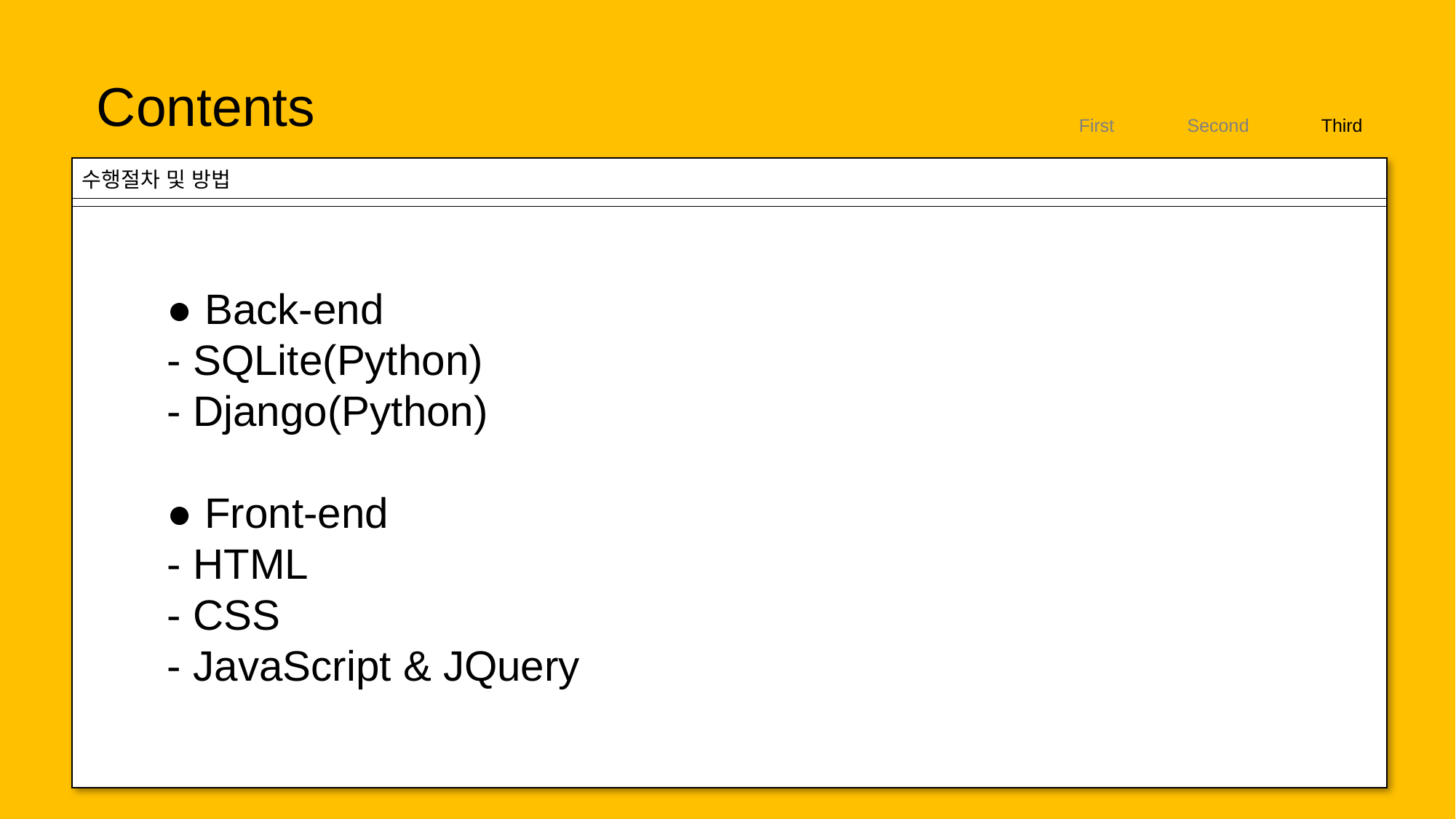

Contents
First
Second
Third

수행절차 및 방법
● Back-end
- SQLite(Python)
- Django(Python)

● Front-end
- HTML
- CSS
- JavaScript & JQuery